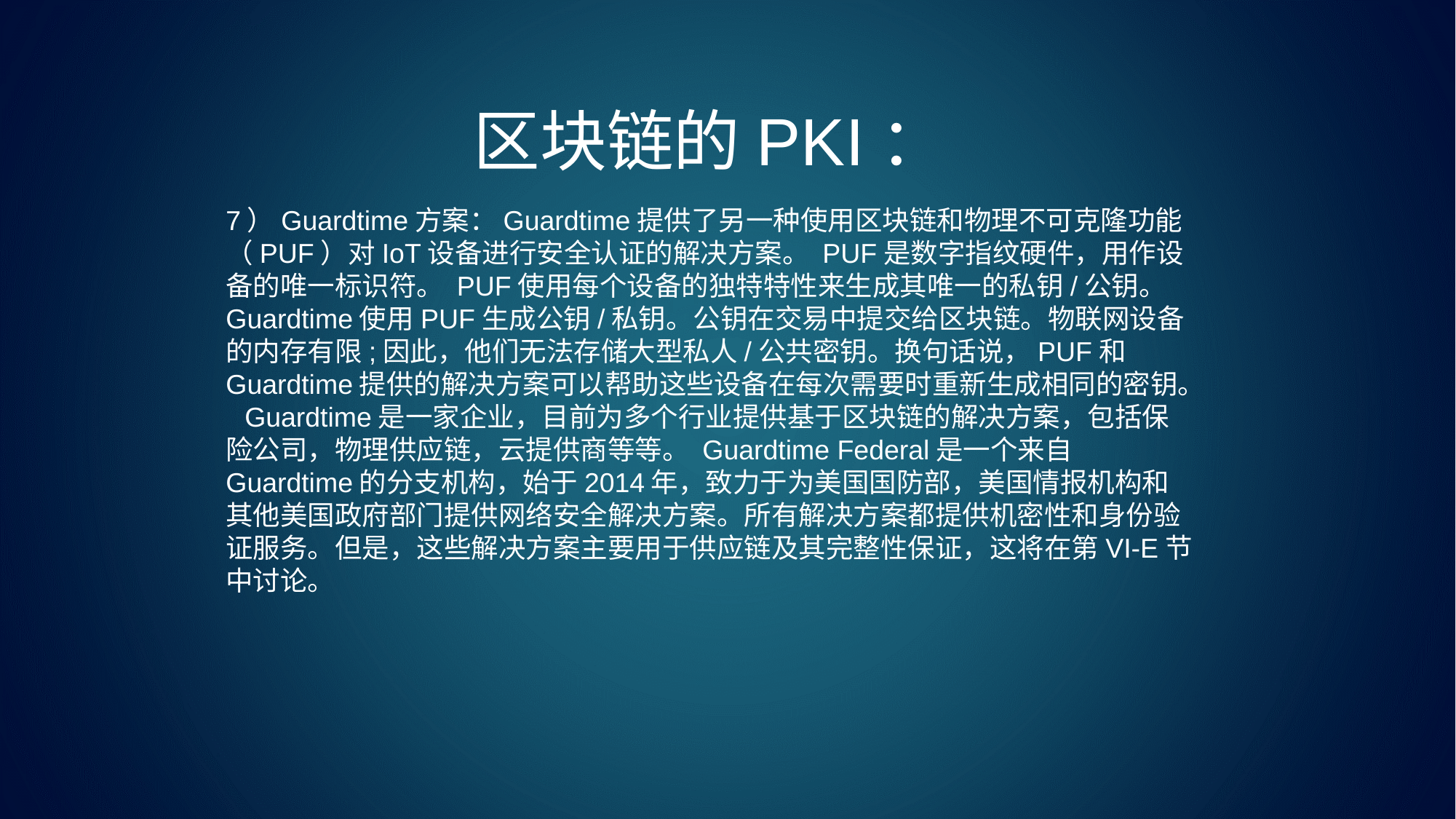

区块链的PKI：

7）Guardtime方案：Guardtime提供了另一种使用区块链和物理不可克隆功能（PUF）对IoT设备进行安全认证的解决方案。 PUF是数字指纹硬件，用作设备的唯一标识符。 PUF使用每个设备的独特特性来生成其唯一的私钥/公钥。 Guardtime使用PUF生成公钥/私钥。公钥在交易中提交给区块链。物联网设备的内存有限;因此，他们无法存储大型私人/公共密钥。换句话说，PUF和Guardtime提供的解决方案可以帮助这些设备在每次需要时重新生成相同的密钥。  Guardtime是一家企业，目前为多个行业提供基于区块链的解决方案，包括保险公司，物理供应链，云提供商等等。 Guardtime Federal是一个来自Guardtime的分支机构，始于2014年，致力于为美国国防部，美国情报机构和其他美国政府部门提供网络安全解决方案。所有解决方案都提供机密性和身份验证服务。但是，这些解决方案主要用于供应链及其完整性保证，这将在第VI-E节中讨论。